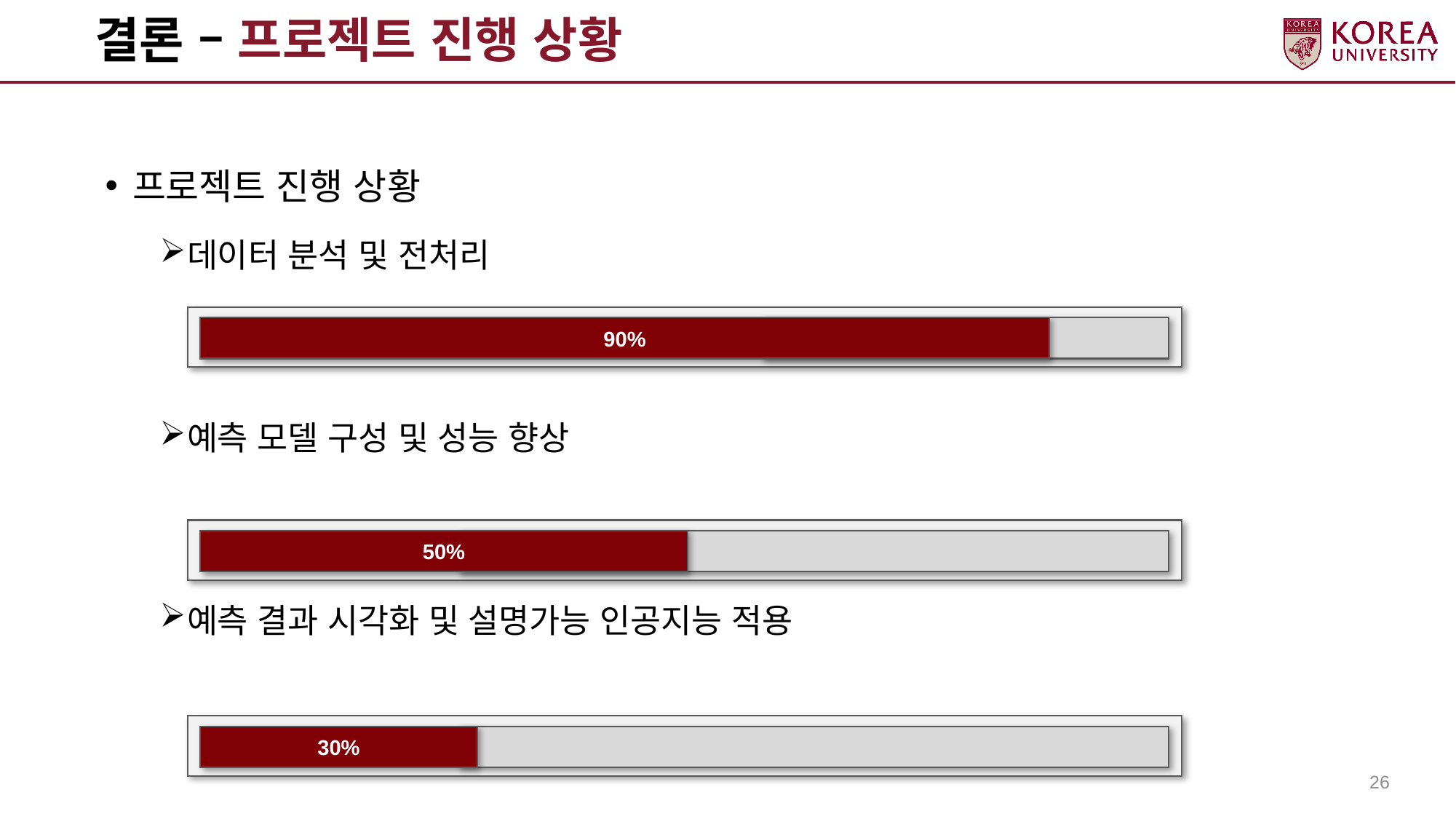

# 결론 – 프로젝트 진행 상황
프로젝트 진행 상황
데이터 분석 및 전처리

예측 모델 구성 및 성능 향상

예측 결과 시각화 및 설명가능 인공지능 적용

90%

50%

30%

26